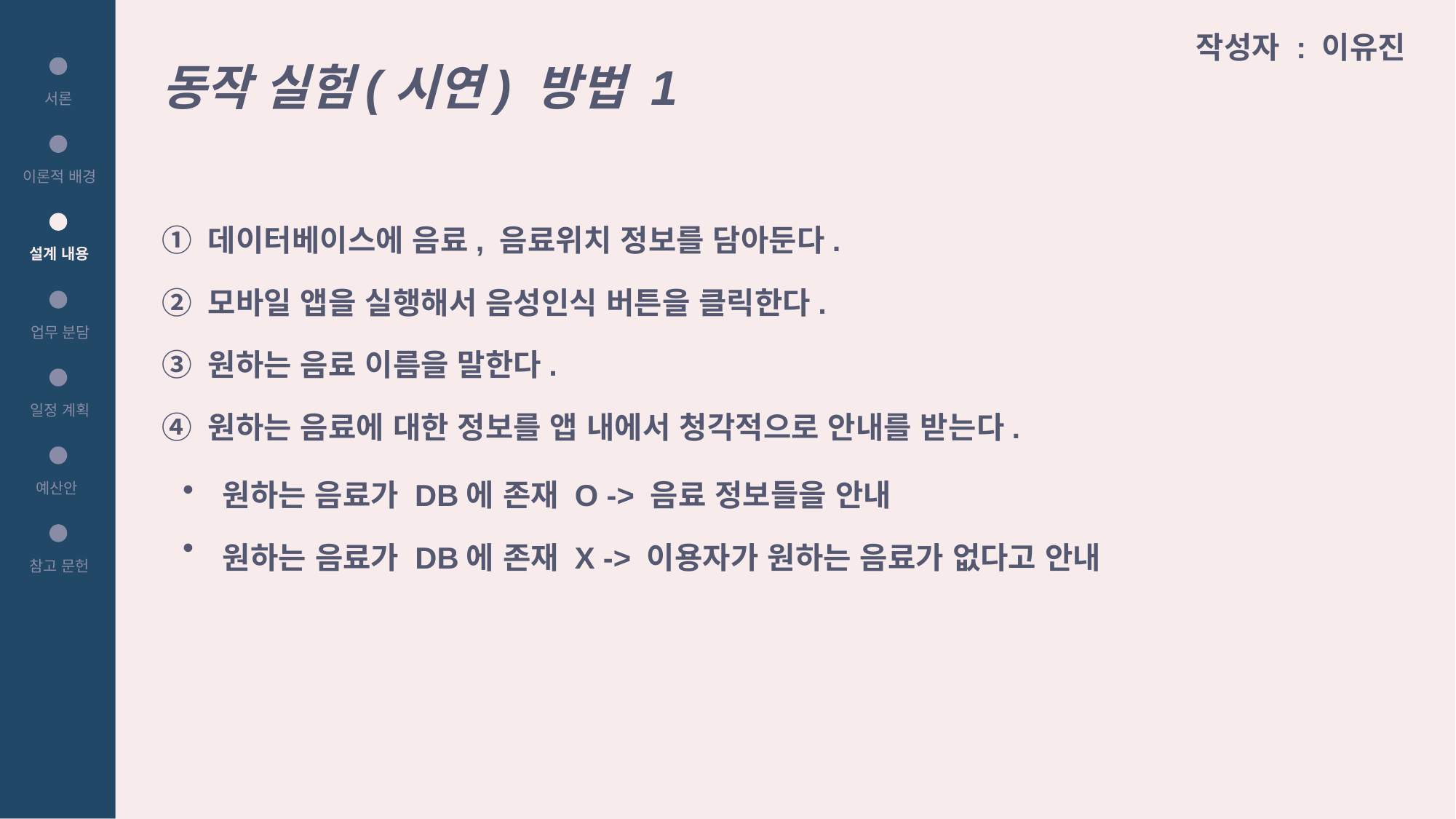

동작 실험(시연) 방법 1
작성자 : 이유진

서론

이론적 배경
① 데이터베이스에 음료, 음료위치 정보를 담아둔다.

설계 내용
② 모바일 앱을 실행해서 음성인식 버튼을 클릭한다.

업무 분담
③ 원하는 음료 이름을 말한다.

④ 원하는 음료에 대한 정보를 앱 내에서 청각적으로 안내를 받는다.
일정 계획

원하는 음료가 DB에 존재 O -> 음료 정보들을 안내
●
예산안
원하는 음료가 DB에 존재 X -> 이용자가 원하는 음료가 없다고 안내

●
참고 문헌